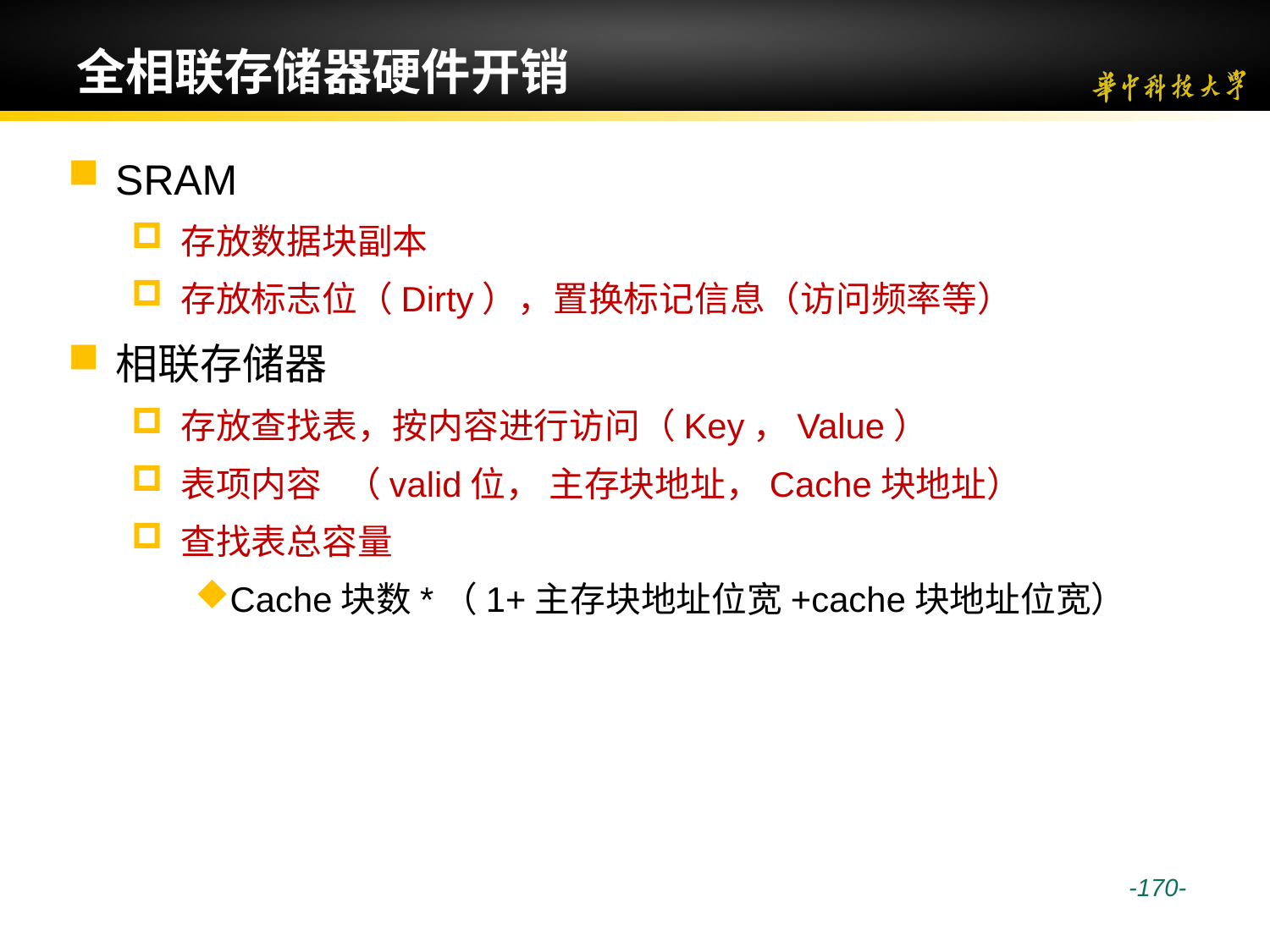

# 全相联存储器硬件开销
SRAM
存放数据块副本
存放标志位（Dirty），置换标记信息（访问频率等）
相联存储器
存放查找表，按内容进行访问（Key，Value）
表项内容   （valid位， 主存块地址，Cache块地址）
查找表总容量
Cache块数*（1+主存块地址位宽+cache块地址位宽）

 -170-